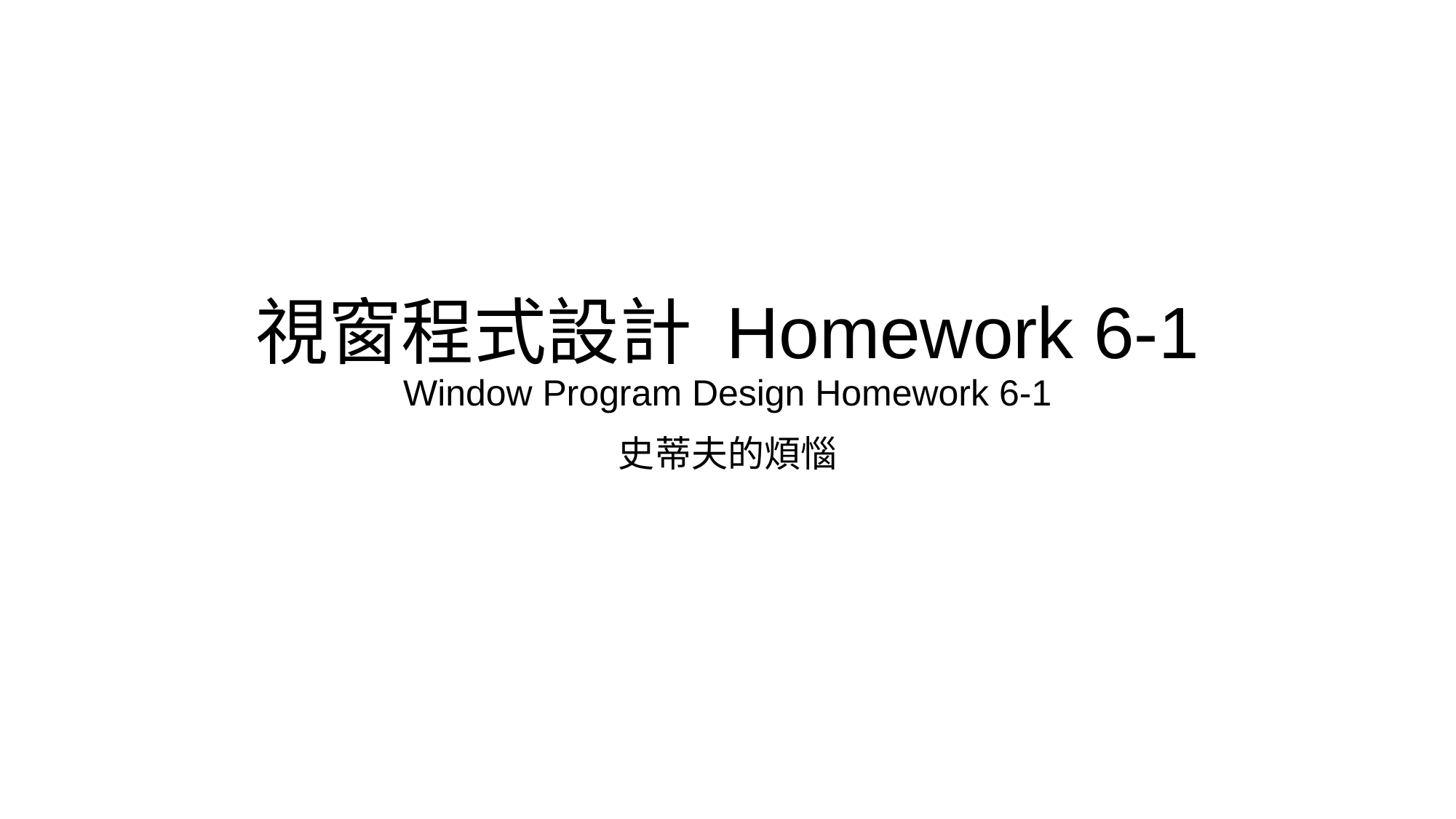

# 視窗程式設計 Homework 6-1 Window Program Design Homework 6-1
史蒂夫的煩惱